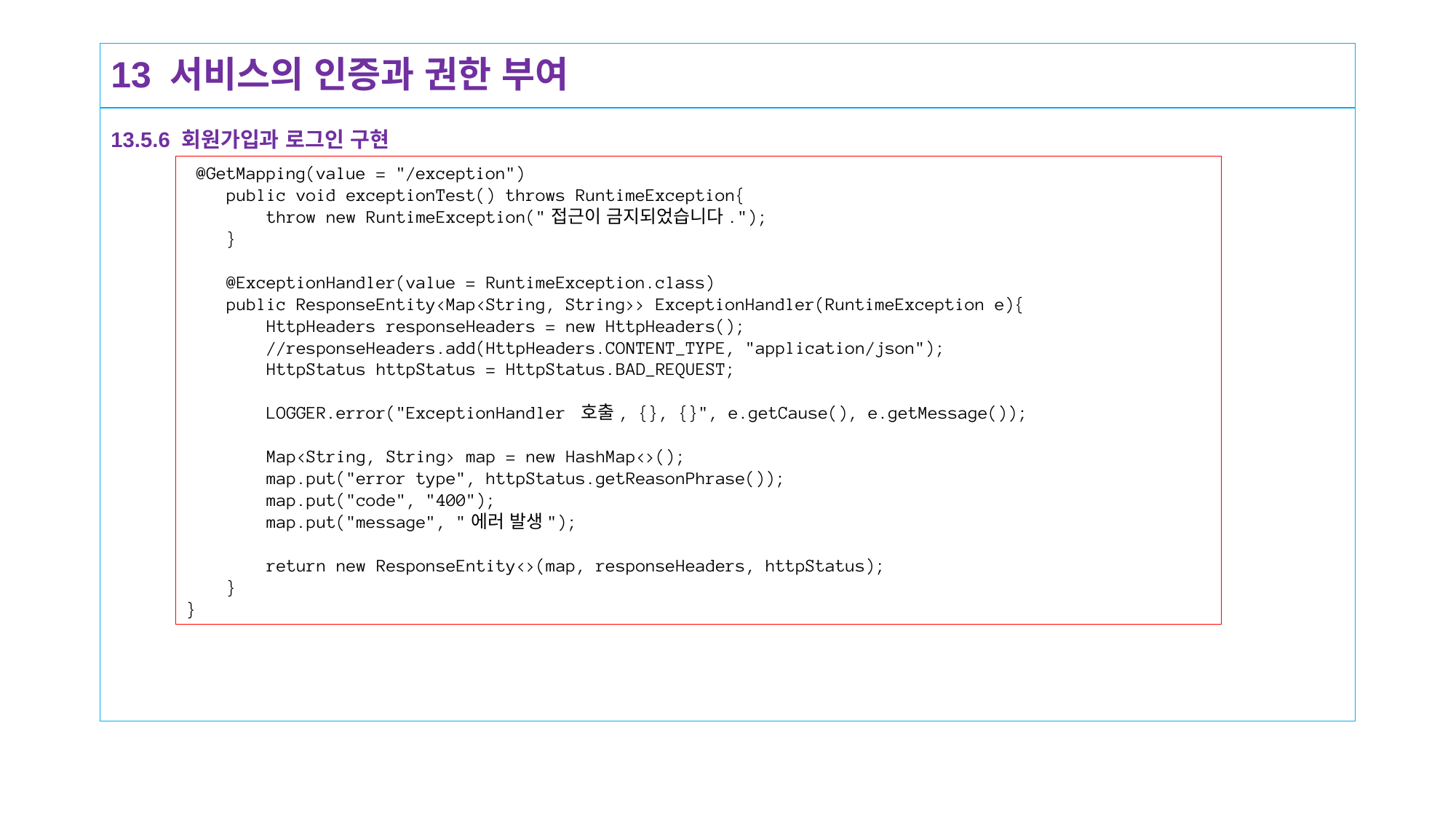

# 13 서비스의 인증과 권한 부여
13.5.6 회원가입과 로그인 구현
 @GetMapping(value = "/exception")
    public void exceptionTest() throws RuntimeException{
        throw new RuntimeException("접근이 금지되었습니다.");
    }

    @ExceptionHandler(value = RuntimeException.class)
    public ResponseEntity<Map<String, String>> ExceptionHandler(RuntimeException e){
        HttpHeaders responseHeaders = new HttpHeaders();
        //responseHeaders.add(HttpHeaders.CONTENT_TYPE, "application/json");
        HttpStatus httpStatus = HttpStatus.BAD_REQUEST;

        LOGGER.error("ExceptionHandler 호출, {}, {}", e.getCause(), e.getMessage());

        Map<String, String> map = new HashMap<>();
        map.put("error type", httpStatus.getReasonPhrase());
        map.put("code", "400");
        map.put("message", "에러 발생");

        return new ResponseEntity<>(map, responseHeaders, httpStatus);
    }
}